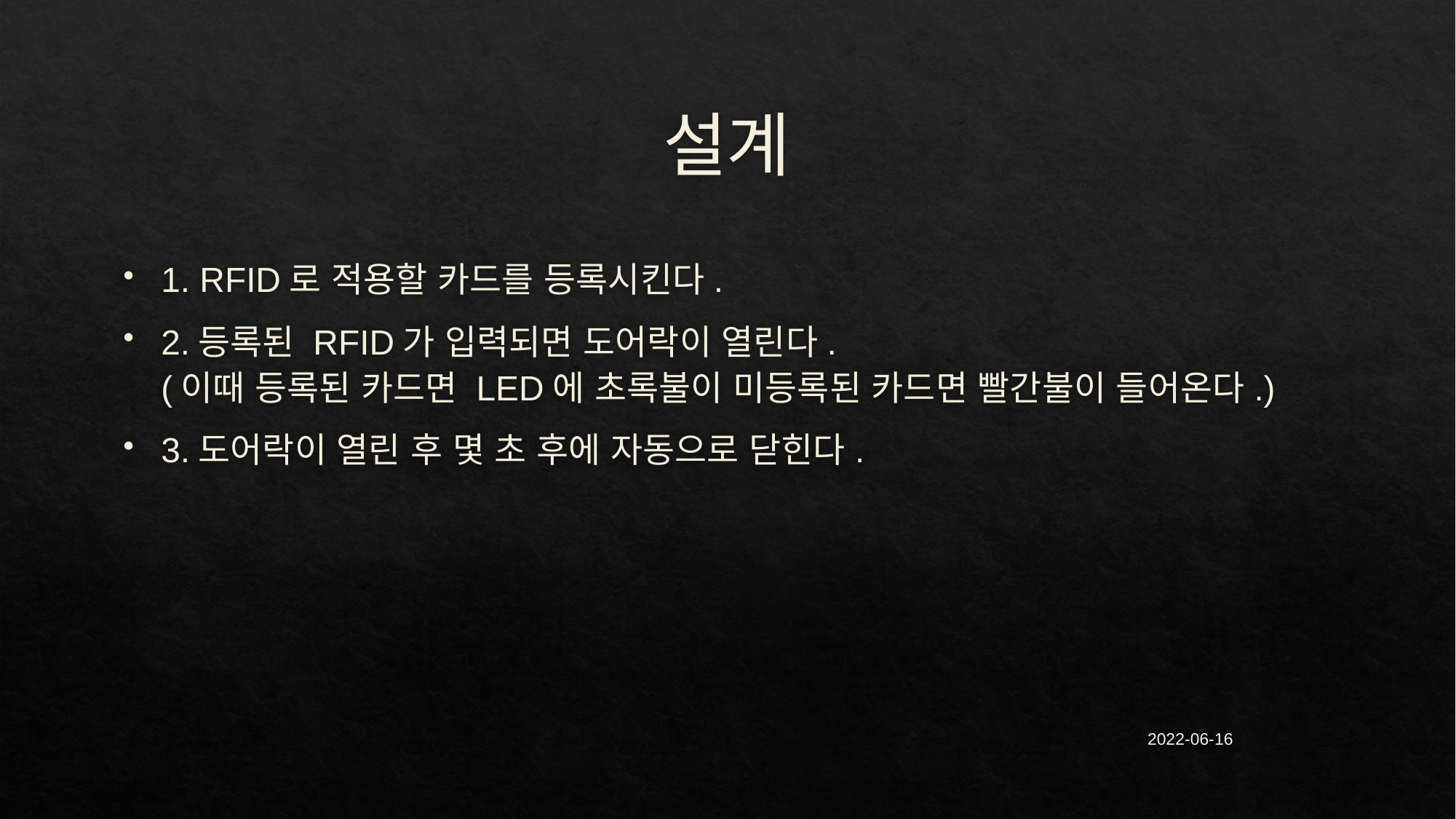

# 설계
1. RFID로 적용할 카드를 등록시킨다.
2.등록된 RFID가 입력되면 도어락이 열린다.
(이때 등록된 카드면 LED에 초록불이 미등록된 카드면 빨간불이 들어온다.)
3.도어락이 열린 후 몇 초 후에 자동으로 닫힌다.
2022-06-16